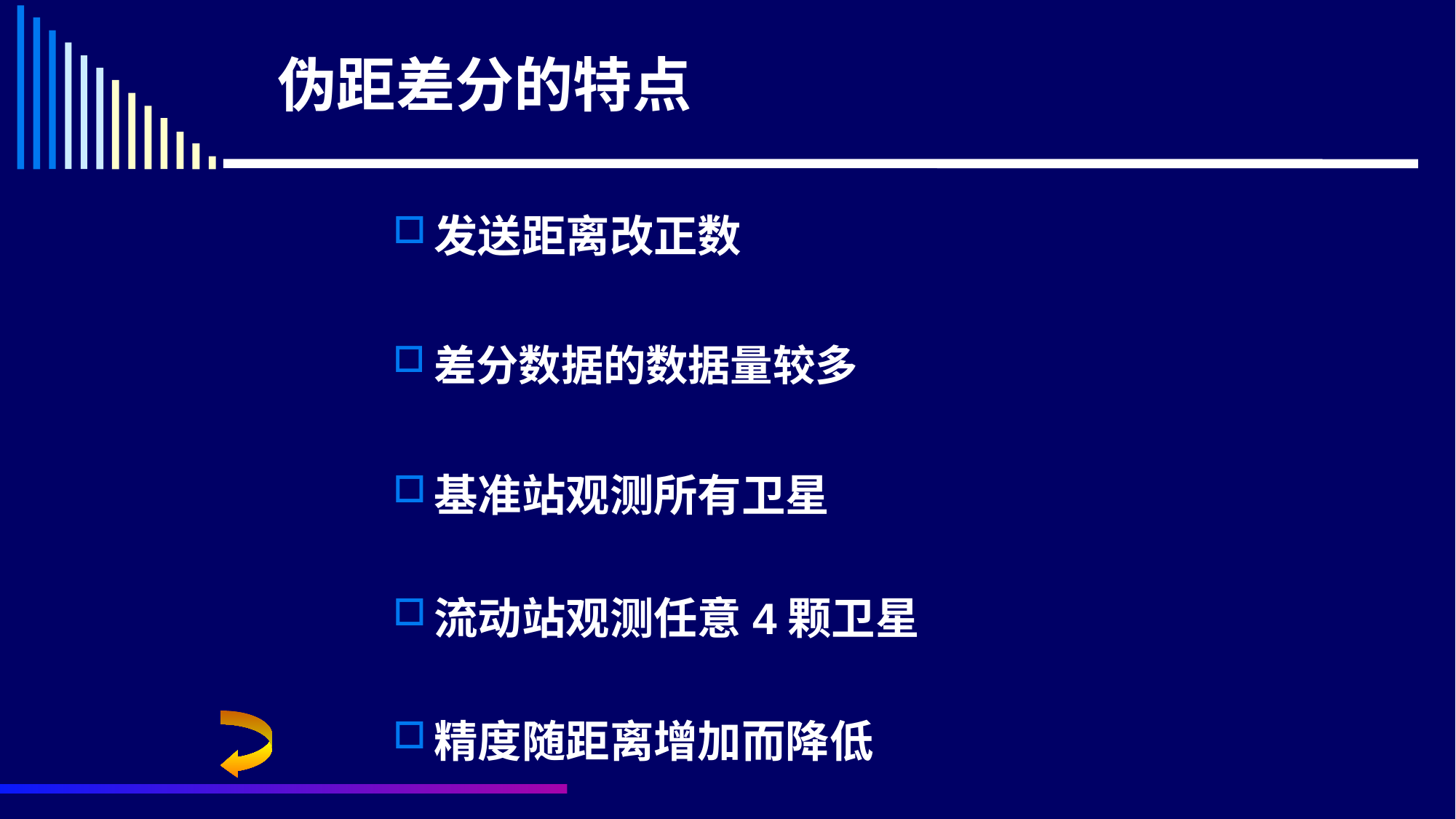

# 伪距差分的特点
发送距离改正数

差分数据的数据量较多

基准站观测所有卫星

流动站观测任意4颗卫星

精度随距离增加而降低